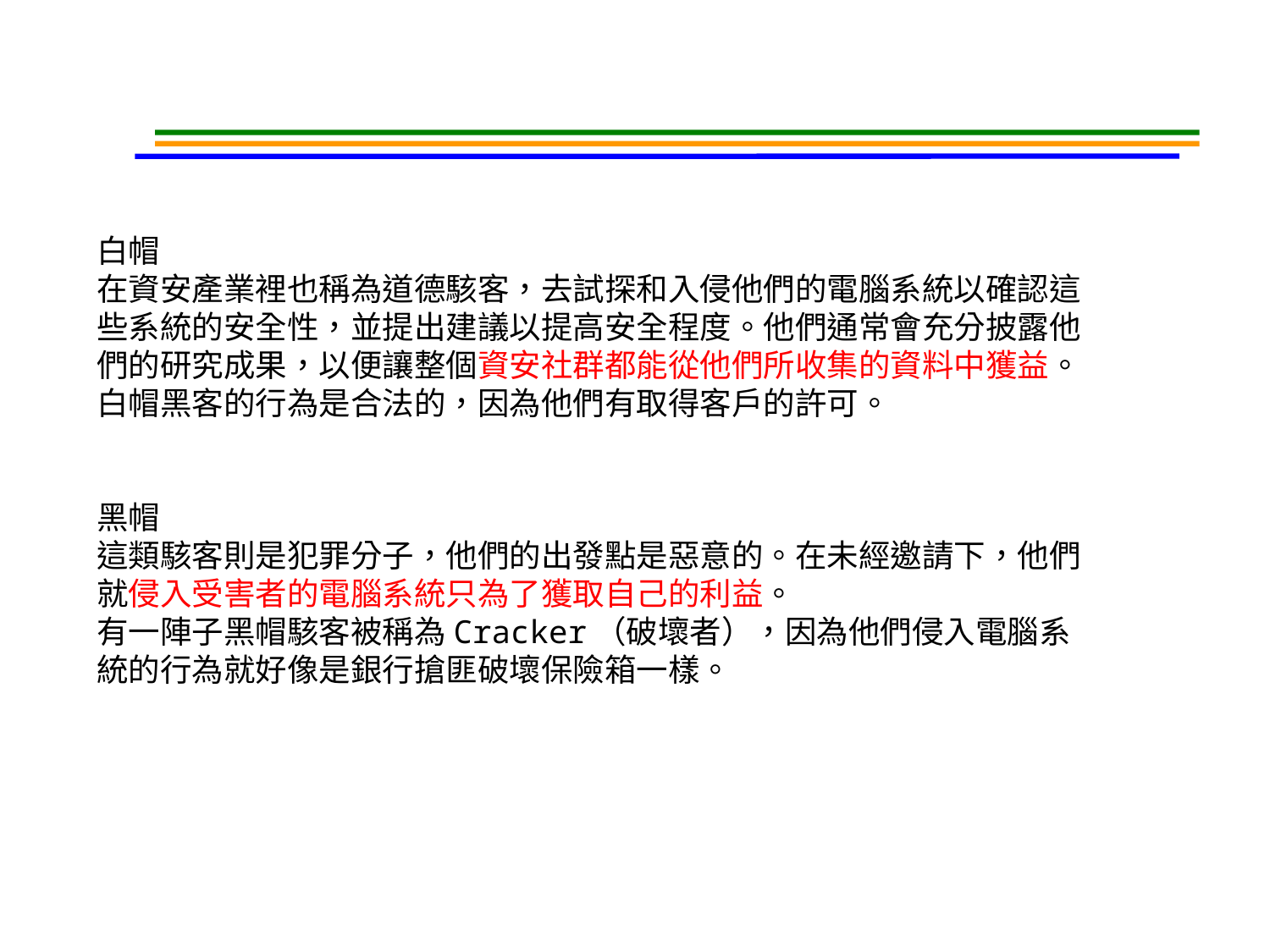

白帽
在資安產業裡也稱為道德駭客，去試探和入侵他們的電腦系統以確認這些系統的安全性，並提出建議以提高安全程度。他們通常會充分披露他們的研究成果，以便讓整個資安社群都能從他們所收集的資料中獲益。白帽黑客的行為是合法的，因為他們有取得客戶的許可。

黑帽
這類駭客則是犯罪分子，他們的出發點是惡意的。在未經邀請下，他們就侵入受害者的電腦系統只為了獲取自己的利益。
有一陣子黑帽駭客被稱為Cracker（破壞者），因為他們侵入電腦系統的行為就好像是銀行搶匪破壞保險箱一樣。